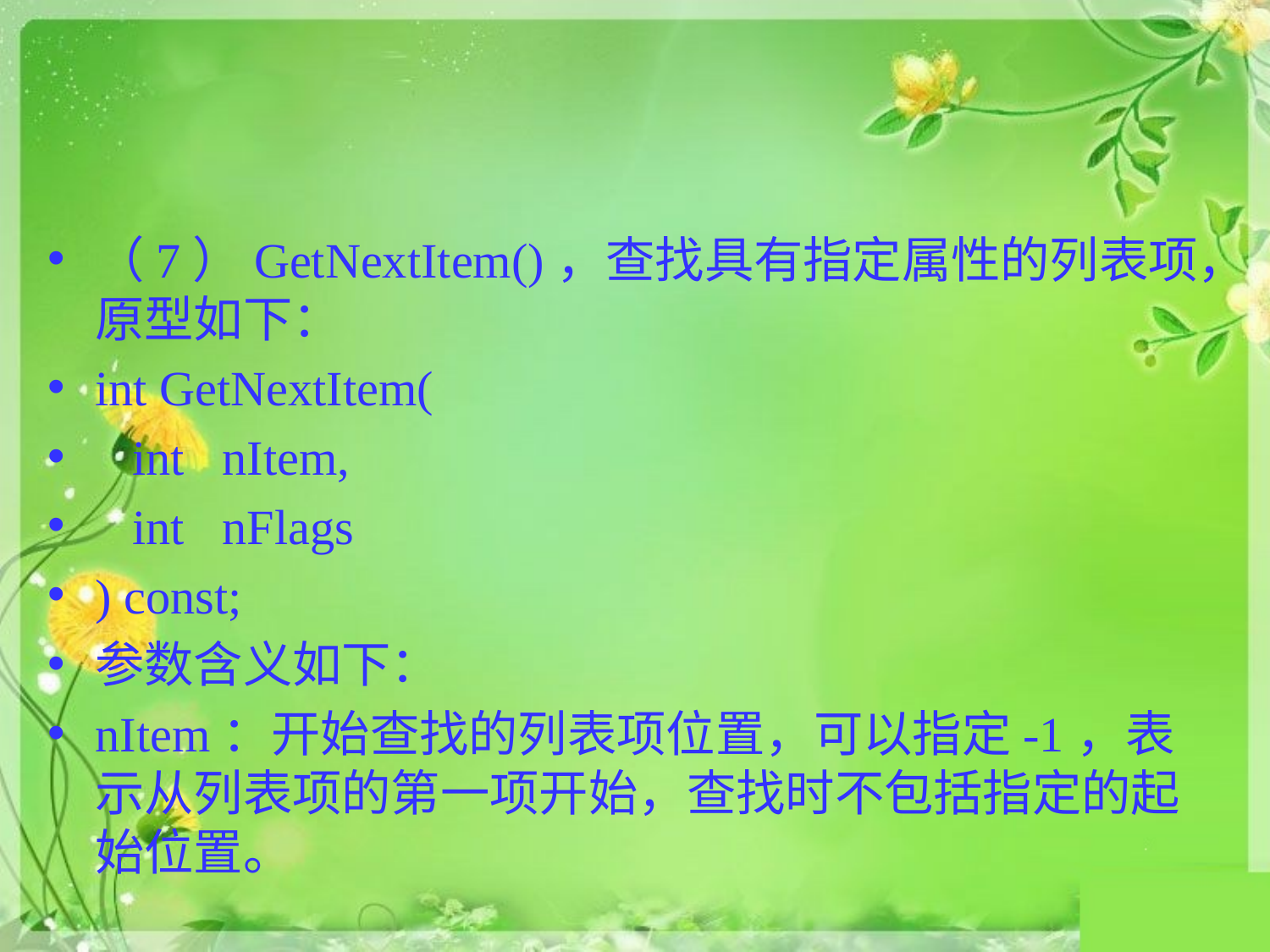

#
（7）GetNextItem()，查找具有指定属性的列表项，原型如下：
int GetNextItem(
   int 	nItem,
   int 	nFlags
) const;
参数含义如下：
nItem：开始查找的列表项位置，可以指定-1，表示从列表项的第一项开始，查找时不包括指定的起始位置。